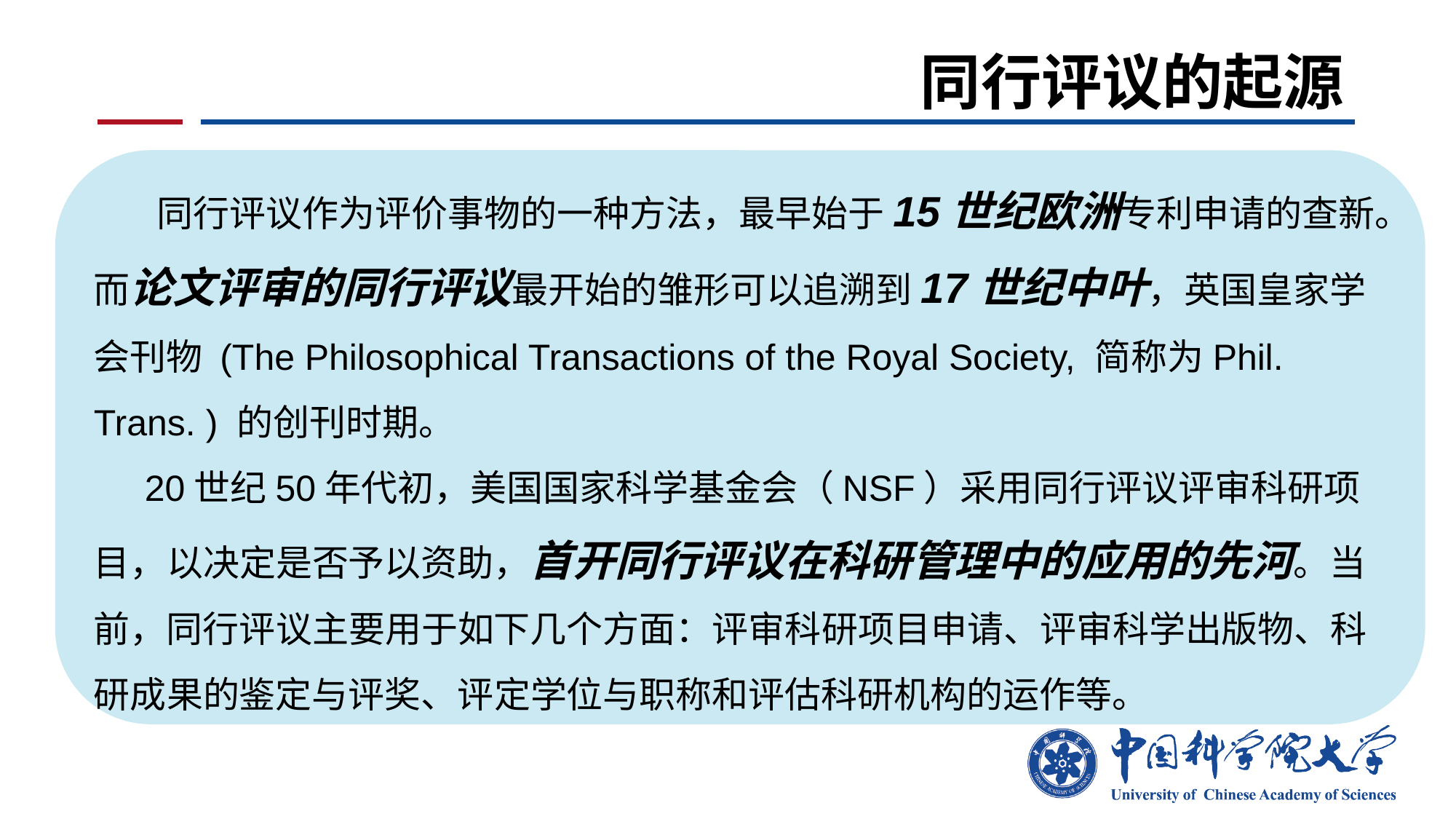

# 同行评议的起源
        同行评议作为评价事物的一种方法，最早始于15世纪欧洲专利申请的查新。而论文评审的同行评议最开始的雏形可以追溯到17世纪中叶，英国皇家学会刊物 (The Philosophical Transactions of the Royal Society, 简称为Phil. Trans. ) 的创刊时期。
     20世纪50年代初，美国国家科学基金会（NSF）采用同行评议评审科研项目，以决定是否予以资助，首开同行评议在科研管理中的应用的先河。当前，同行评议主要用于如下几个方面：评审科研项目申请、评审科学出版物、科研成果的鉴定与评奖、评定学位与职称和评估科研机构的运作等。
       从狭义上来说，同行评议就是作者投稿以后，由刊物主编或纳稿编辑邀请具有专业知识或造诣的学者，评议论文的学术和文字质量，提出意见和判定，主编按评议的结果决定是否适合在本刊发表。
      学术期刊的审稿过程一般包括编辑初审、同行评审和主编终审等环节。其中同行评审是最关键重要的环节。